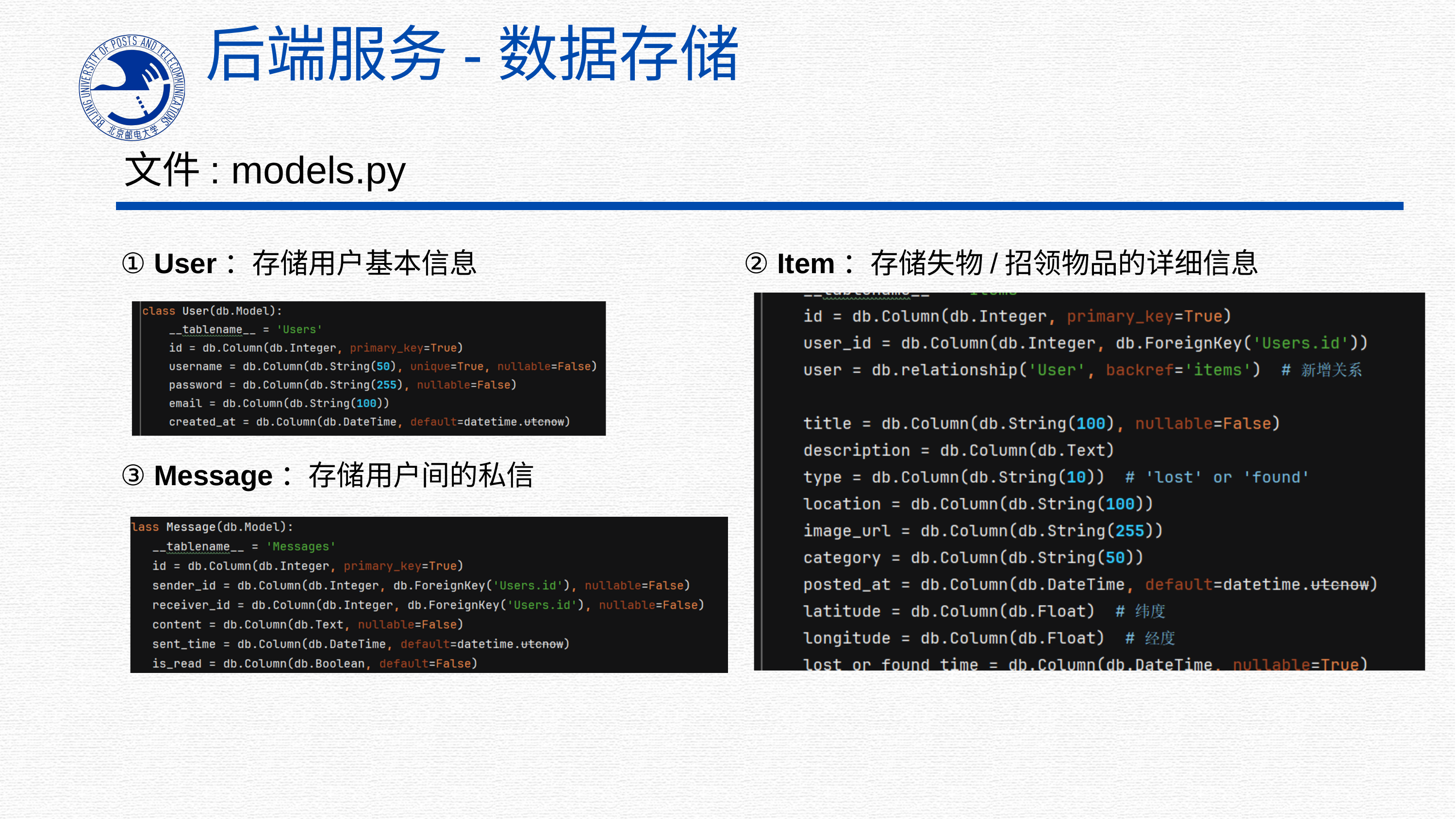

后端服务-数据存储

文件: models.py

① User：存储用户基本信息

 ② Item：存储失物/招领物品的详细信息

 ③ Message：存储用户间的私信